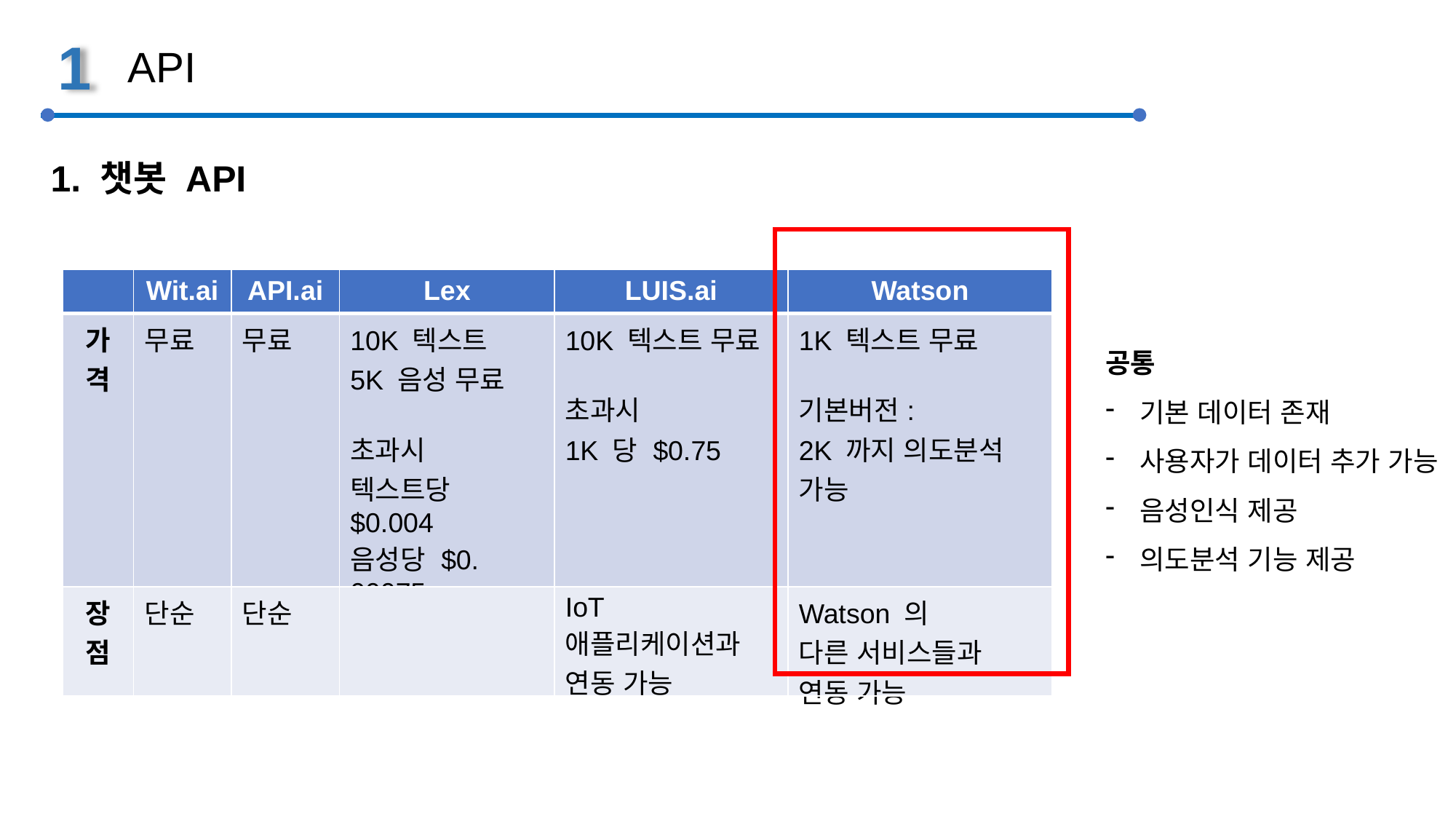

1
API

1. 챗봇 API

|  | Wit.ai | API.ai | Lex | LUIS.ai | Watson |
| --- | --- | --- | --- | --- | --- |
| 가격 | 무료 | 무료 | 10K 텍스트 5K 음성 무료 초과시 텍스트당 $0.004 음성당 $0. 00075 | 10K 텍스트 무료 초과시 1K 당 $0.75 | 1K 텍스트 무료 기본버전: 2K 까지 의도분석 가능 |
| 장점 | 단순 | 단순 |  | IoT 애플리케이션과 연동 가능 | Watson 의 다른 서비스들과 연동 가능 |
공통
기본 데이터 존재
사용자가 데이터 추가 가능
음성인식 제공
의도분석 기능 제공